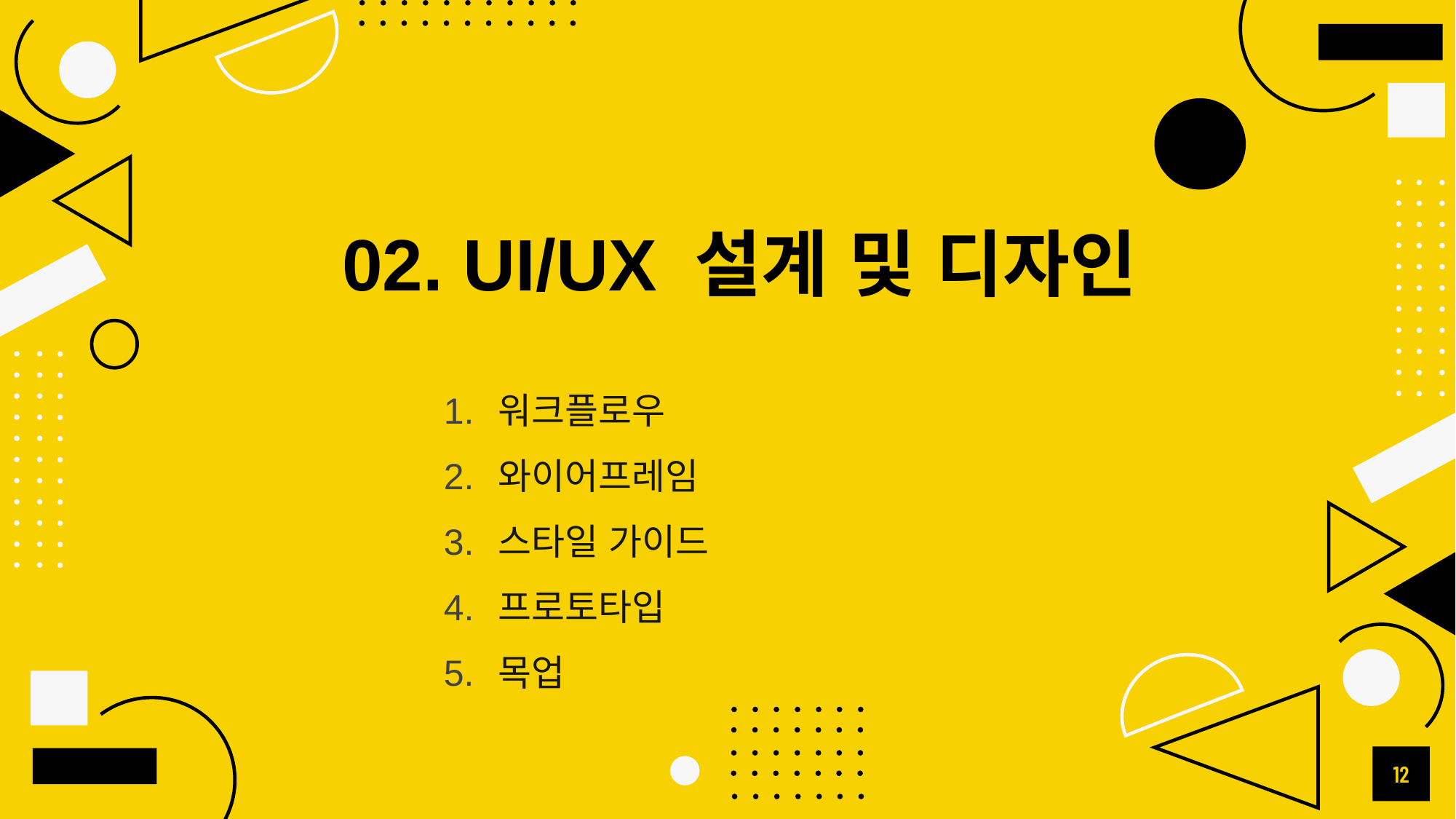

# 02. UI/UX 설계 및 디자인
워크플로우
와이어프레임
스타일 가이드
프로토타입
목업
12